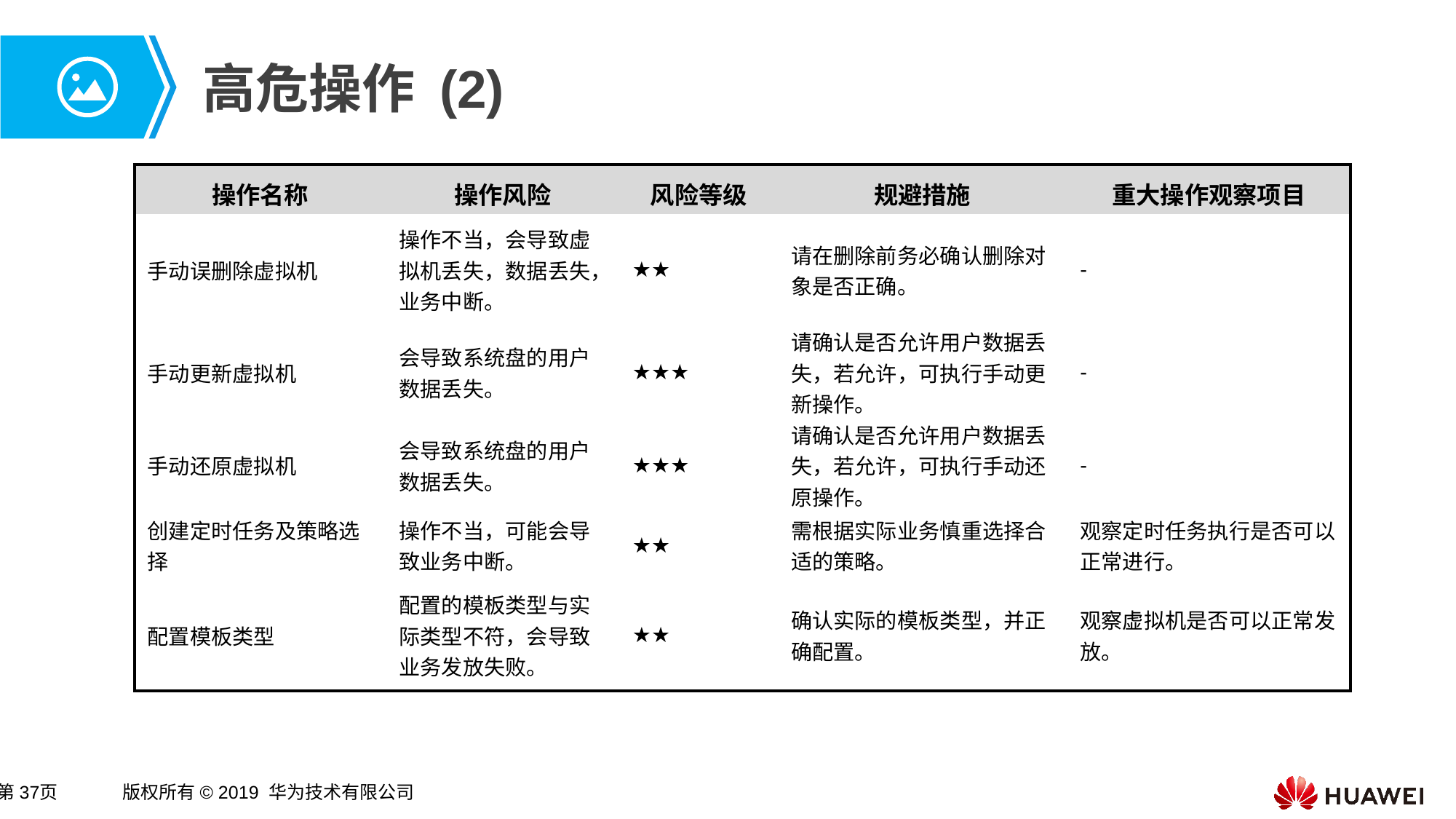

# 高危操作 (2)
| 操作名称 | 操作风险 | 风险等级 | 规避措施 | 重大操作观察项目 |
| --- | --- | --- | --- | --- |
| 手动误删除虚拟机 | 操作不当，会导致虚拟机丢失，数据丢失，业务中断。 | ★★ | 请在删除前务必确认删除对象是否正确。 | - |
| 手动更新虚拟机 | 会导致系统盘的用户数据丢失。 | ★★★ | 请确认是否允许用户数据丢失，若允许，可执行手动更新操作。 | - |
| 手动还原虚拟机 | 会导致系统盘的用户数据丢失。 | ★★★ | 请确认是否允许用户数据丢失，若允许，可执行手动还原操作。 | - |
| 创建定时任务及策略选择 | 操作不当，可能会导致业务中断。 | ★★ | 需根据实际业务慎重选择合适的策略。 | 观察定时任务执行是否可以正常进行。 |
| 配置模板类型 | 配置的模板类型与实际类型不符，会导致业务发放失败。 | ★★ | 确认实际的模板类型，并正确配置。 | 观察虚拟机是否可以正常发放。 |